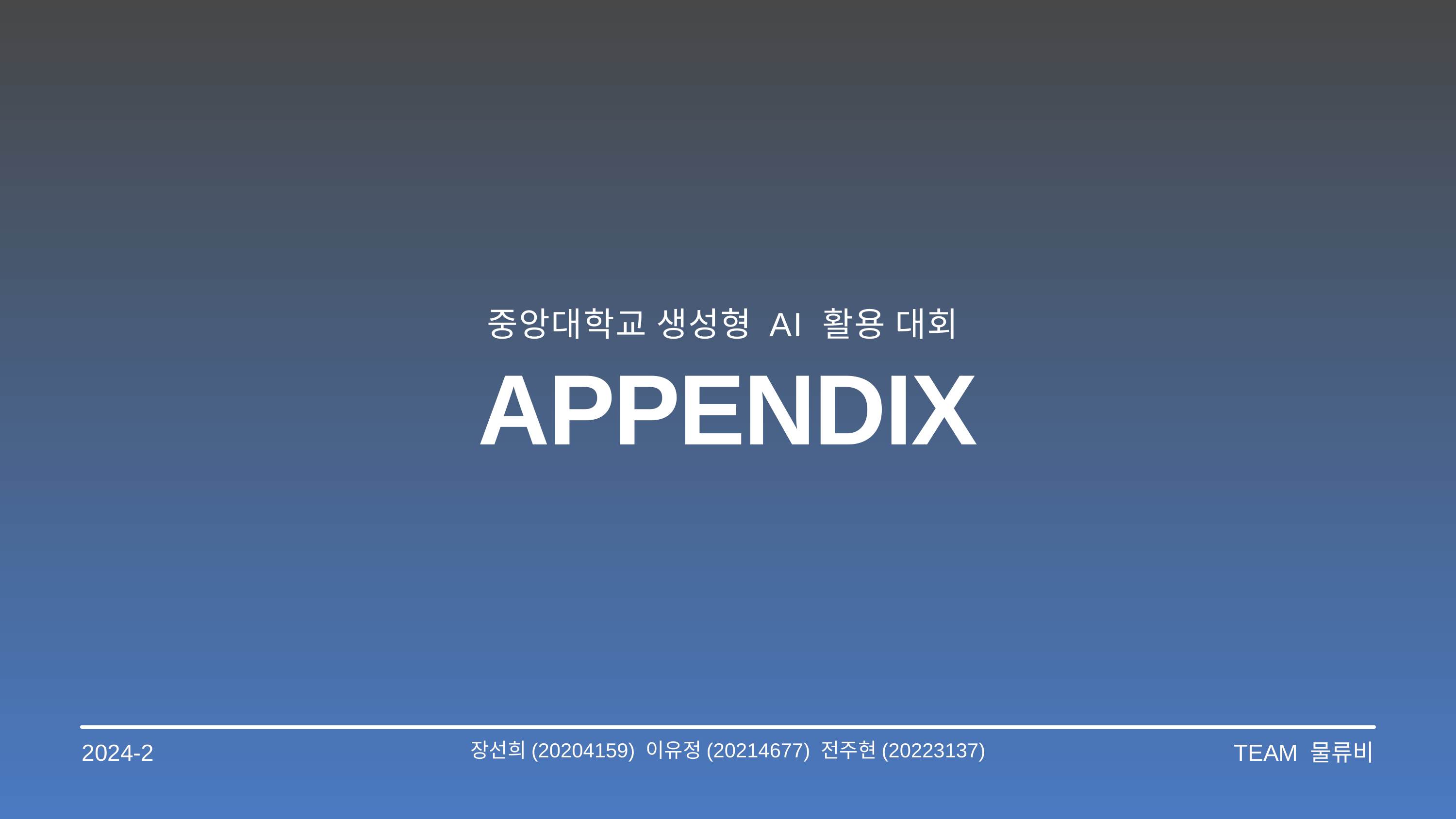

중앙대학교 생성형 AI 활용 대회
APPENDIX

2024-2
TEAM 물류비
장선희(20204159) 이유정(20214677) 전주현(20223137)